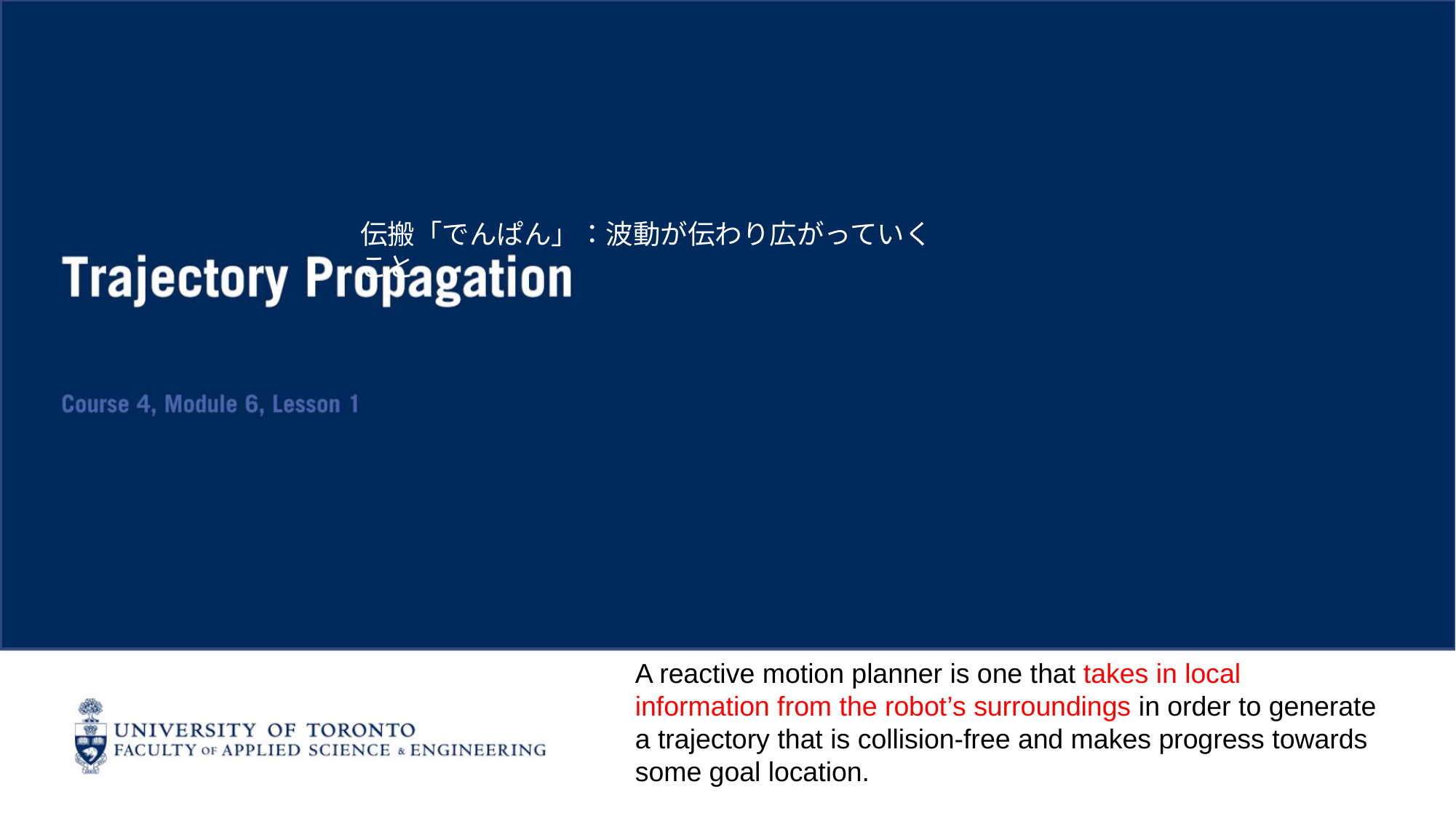

伝搬「でんぱん」：波動が伝わり広がっていくこと
A reactive motion planner is one that takes in local information from the robot’s surroundings in order to generate a trajectory that is collision-free and makes progress towards some goal location.